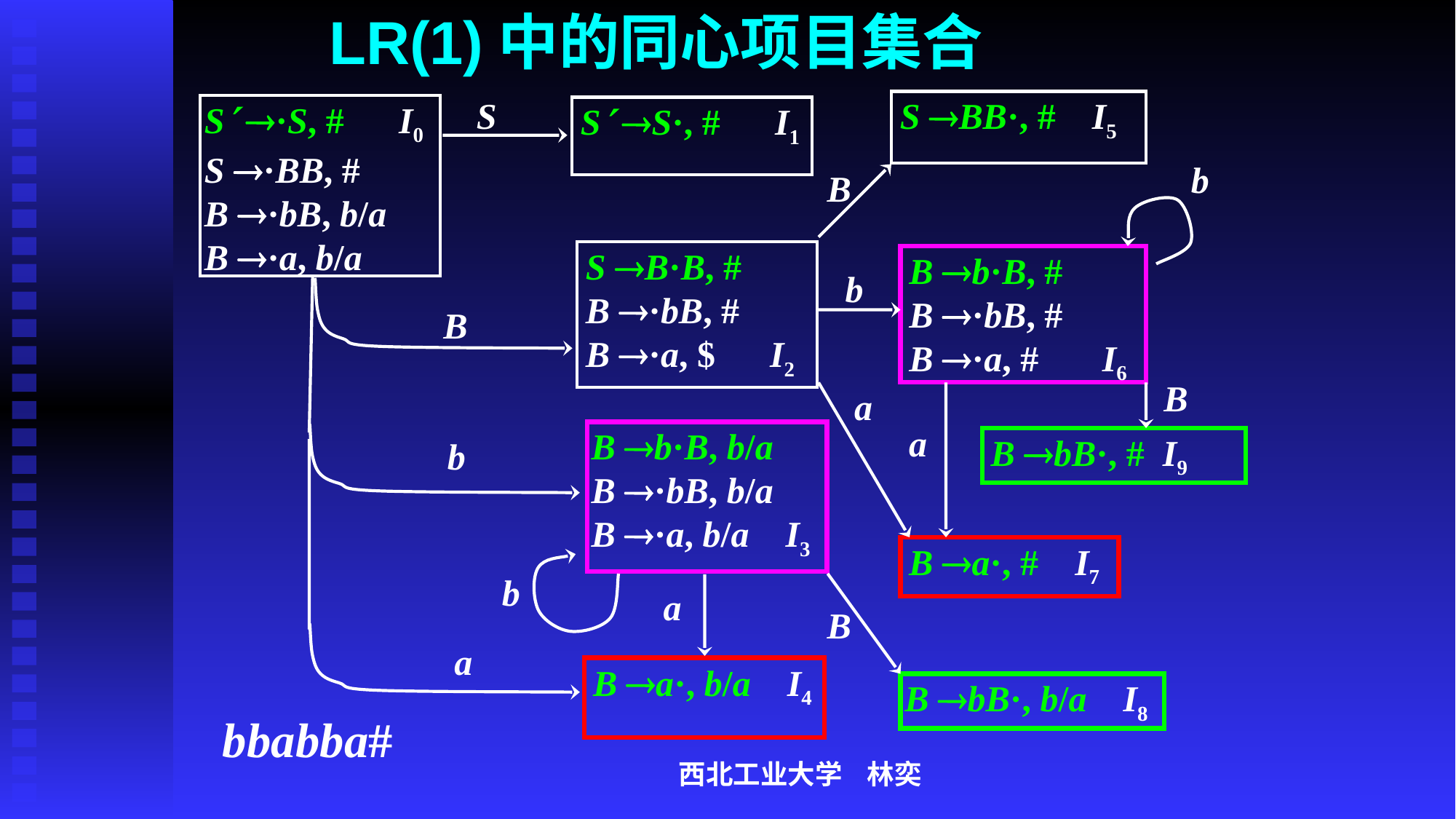

# LR(1)中的同心项目集合
S
S →BB·, #    I5
S′ →·S, #      I0
S →·BB, #
B →·bB, b/a
B →·a, b/a
S′ →S·, #      I1

b
B

S →B·B, #
B →·bB, #
B →·a, $      I2
B →b·B, #
B →·bB, #
B →·a, #       I6
b

B

B

a

a
B →b·B, b/a
B →·bB, b/a
B →·a, b/a    I3

b
B →bB·, #  I9

B →a·, #    I7

b

a
B

a
B →a·, b/a    I4
B →bB·, b/a    I8
bbabba#
西北工业大学    林奕
120